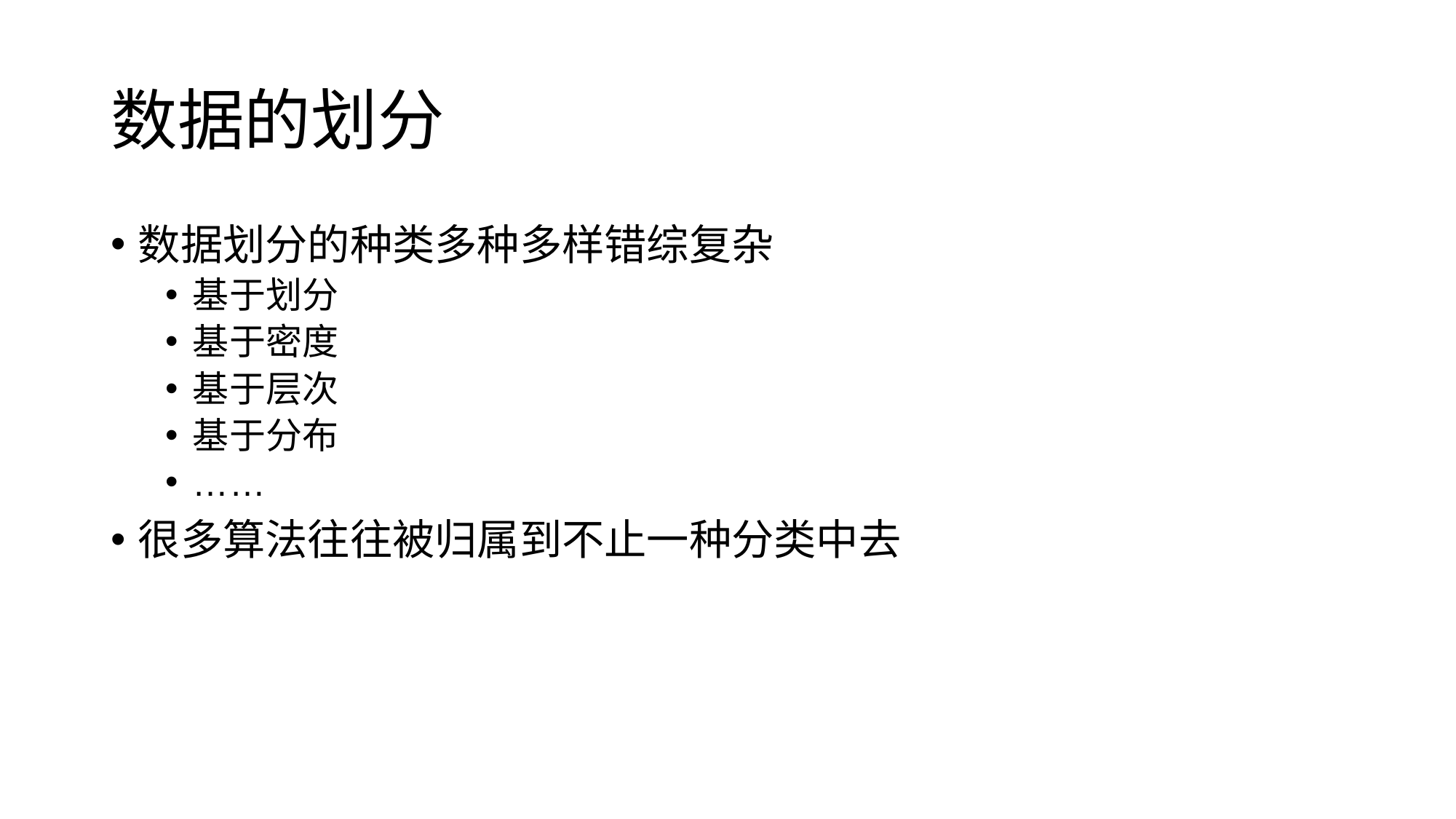

# 数据的划分
数据划分的种类多种多样错综复杂
基于划分
基于密度
基于层次
基于分布
……
很多算法往往被归属到不止一种分类中去